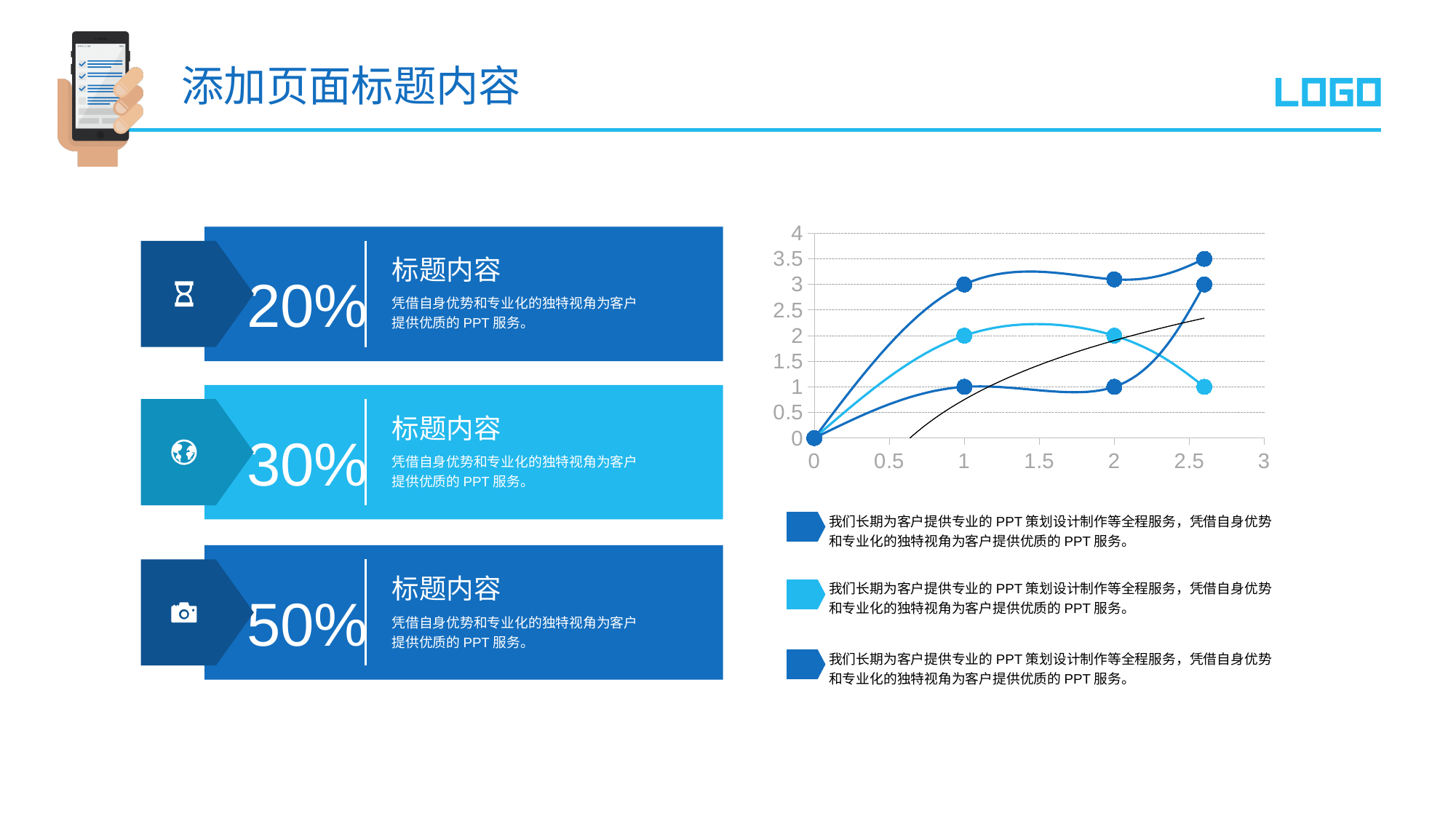

添加页面标题内容

### Chart

| Category |  |  |  |  |
|---|---|---|---|---|

20%
标题内容
凭借自身优势和专业化的独特视角为客户提供优质的PPT服务。

30%
标题内容
凭借自身优势和专业化的独特视角为客户提供优质的PPT服务。

我们长期为客户提供专业的PPT策划设计制作等全程服务，凭借自身优势和专业化的独特视角为客户提供优质的PPT服务。

50%
标题内容
凭借自身优势和专业化的独特视角为客户提供优质的PPT服务。

我们长期为客户提供专业的PPT策划设计制作等全程服务，凭借自身优势和专业化的独特视角为客户提供优质的PPT服务。

我们长期为客户提供专业的PPT策划设计制作等全程服务，凭借自身优势和专业化的独特视角为客户提供优质的PPT服务。